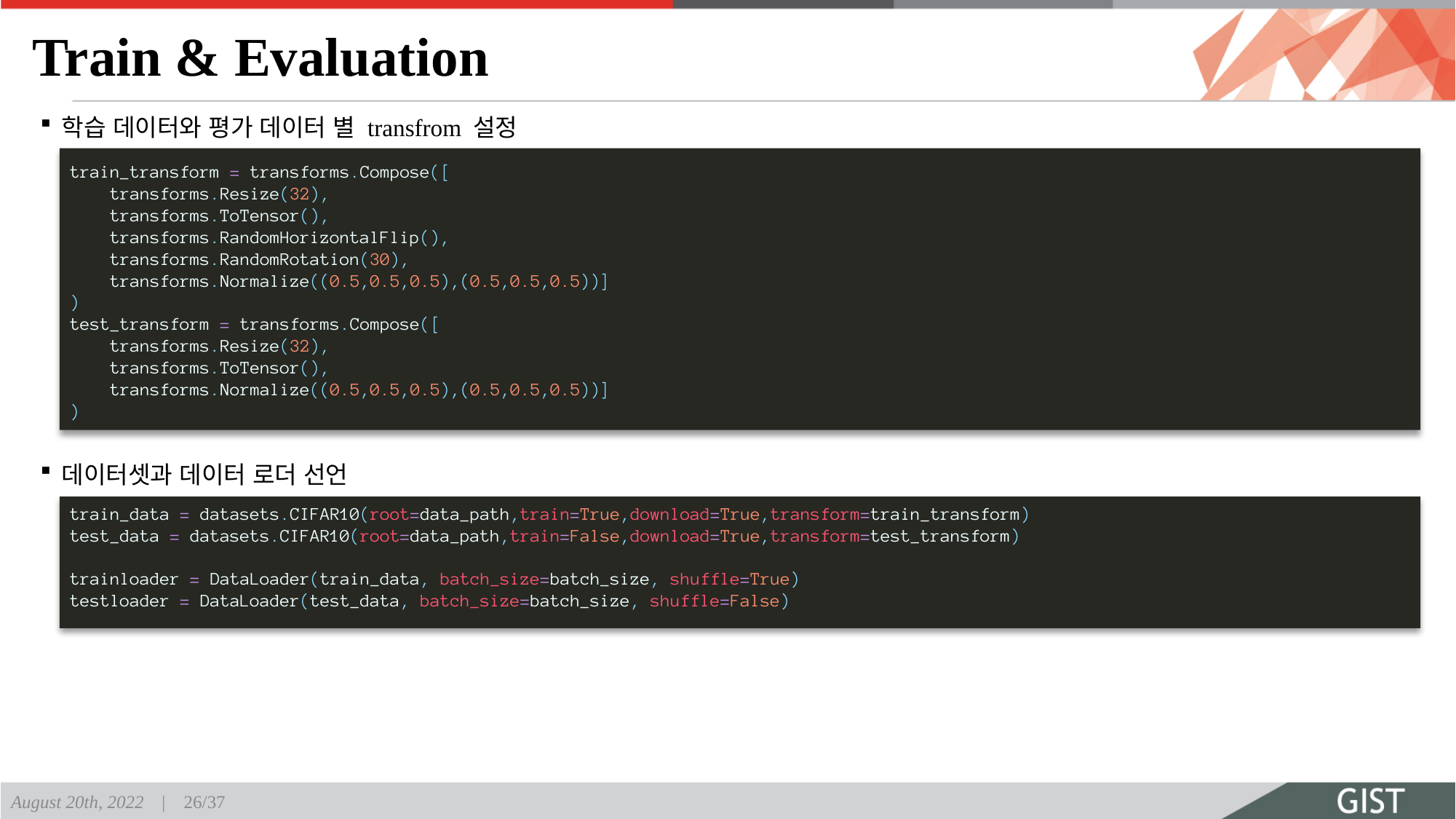

# Train & Evaluation
학습 데이터와 평가 데이터 별 transfrom 설정

train_transform = transforms.Compose([
    transforms.Resize(32),
    transforms.ToTensor(),
    transforms.RandomHorizontalFlip(),
    transforms.RandomRotation(30),
    transforms.Normalize((0.5,0.5,0.5),(0.5,0.5,0.5))]
)
test_transform = transforms.Compose([
    transforms.Resize(32),
    transforms.ToTensor(),
    transforms.Normalize((0.5,0.5,0.5),(0.5,0.5,0.5))]
)
데이터셋과 데이터 로더 선언
train_data = datasets.CIFAR10(root=data_path,train=True,download=True,transform=train_transform)
test_data = datasets.CIFAR10(root=data_path,train=False,download=True,transform=test_transform)

trainloader = DataLoader(train_data, batch_size=batch_size, shuffle=True)
testloader = DataLoader(test_data, batch_size=batch_size, shuffle=False)

August 20th, 2022    |    26/37